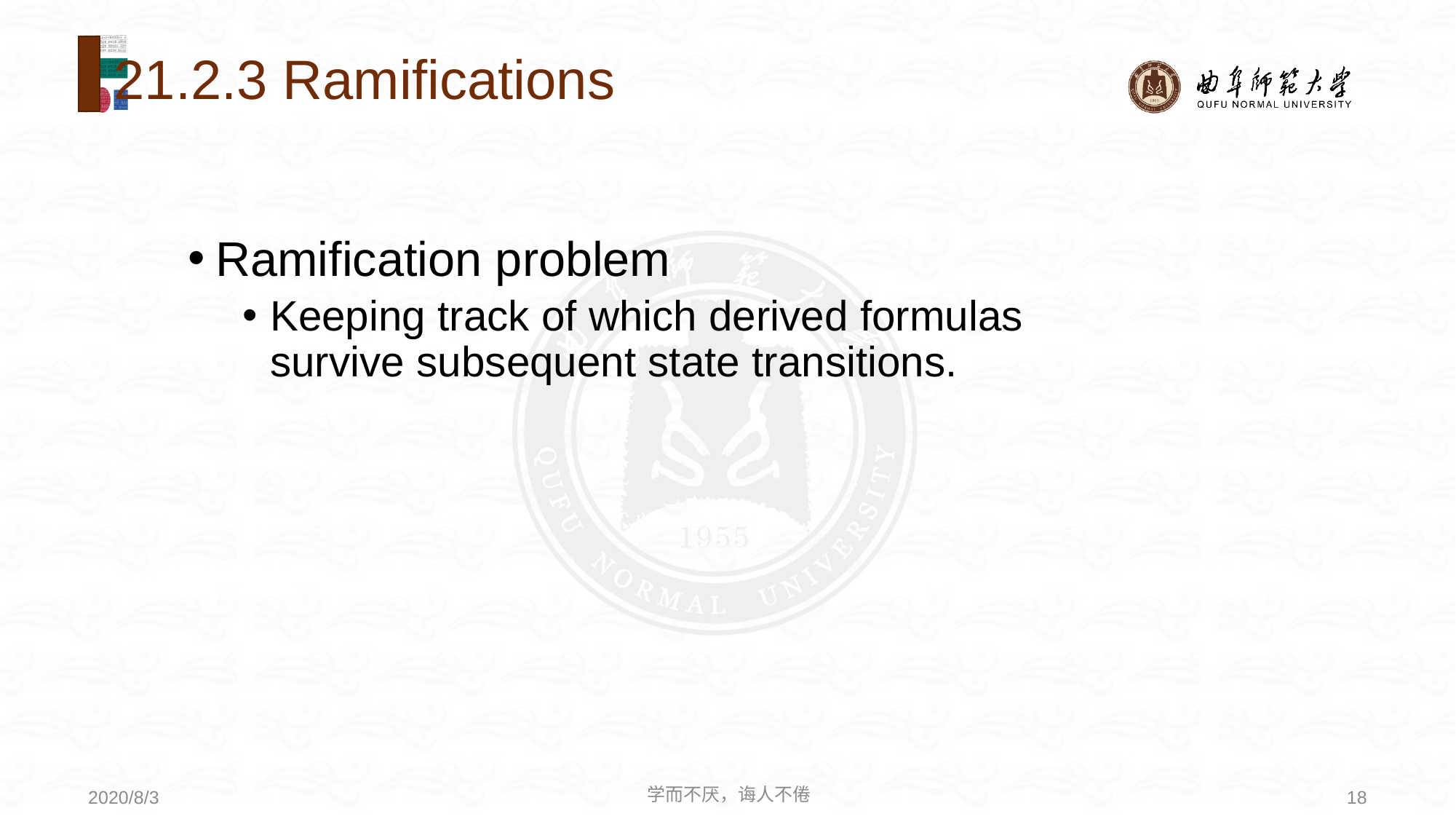

# 21.2.3 Ramifications
Ramification problem
Keeping track of which derived formulas survive subsequent state transitions.
学而不厌，诲人不倦
18
2020/8/3